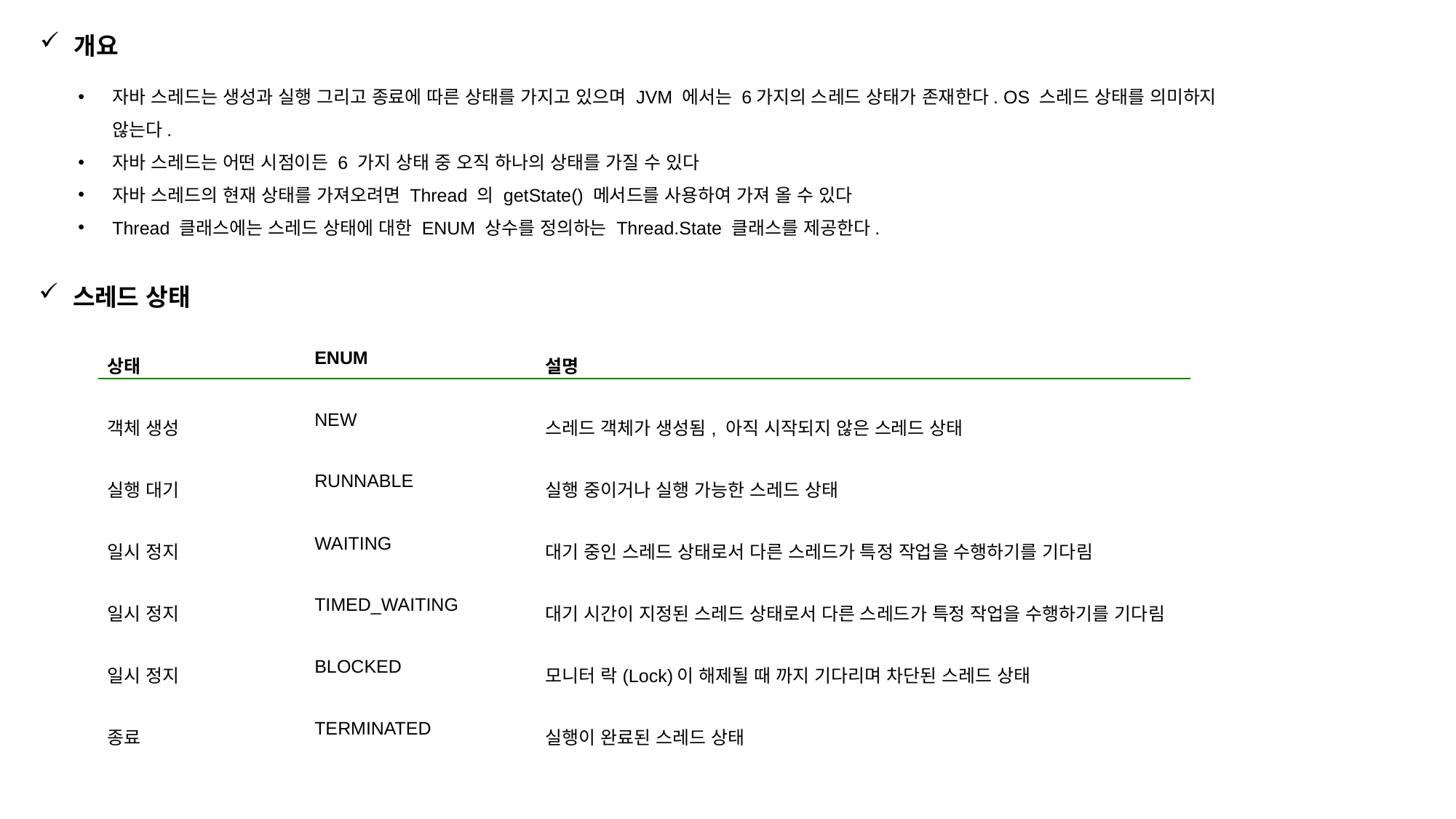

개요
자바 스레드는 생성과 실행 그리고 종료에 따른 상태를 가지고 있으며 JVM 에서는 6가지의 스레드 상태가 존재한다. OS 스레드 상태를 의미하지 않는다.
자바 스레드는 어떤 시점이든 6 가지 상태 중 오직 하나의 상태를 가질 수 있다
자바 스레드의 현재 상태를 가져오려면 Thread 의 getState() 메서드를 사용하여 가져 올 수 있다
Thread 클래스에는 스레드 상태에 대한 ENUM 상수를 정의하는 Thread.State 클래스를 제공한다.
스레드 상태
| 상태 | ENUM | 설명 |
| --- | --- | --- |
| 객체 생성 | NEW | 스레드 객체가 생성됨, 아직 시작되지 않은 스레드 상태 |
| 실행 대기 | RUNNABLE | 실행 중이거나 실행 가능한 스레드 상태 |
| 일시 정지 | WAITING | 대기 중인 스레드 상태로서 다른 스레드가 특정 작업을 수행하기를 기다림 |
| 일시 정지 | TIMED\_WAITING | 대기 시간이 지정된 스레드 상태로서 다른 스레드가 특정 작업을 수행하기를 기다림 |
| 일시 정지 | BLOCKED | 모니터 락(Lock)이 해제될 때 까지 기다리며 차단된 스레드 상태 |
| 종료 | TERMINATED | 실행이 완료된 스레드 상태 |